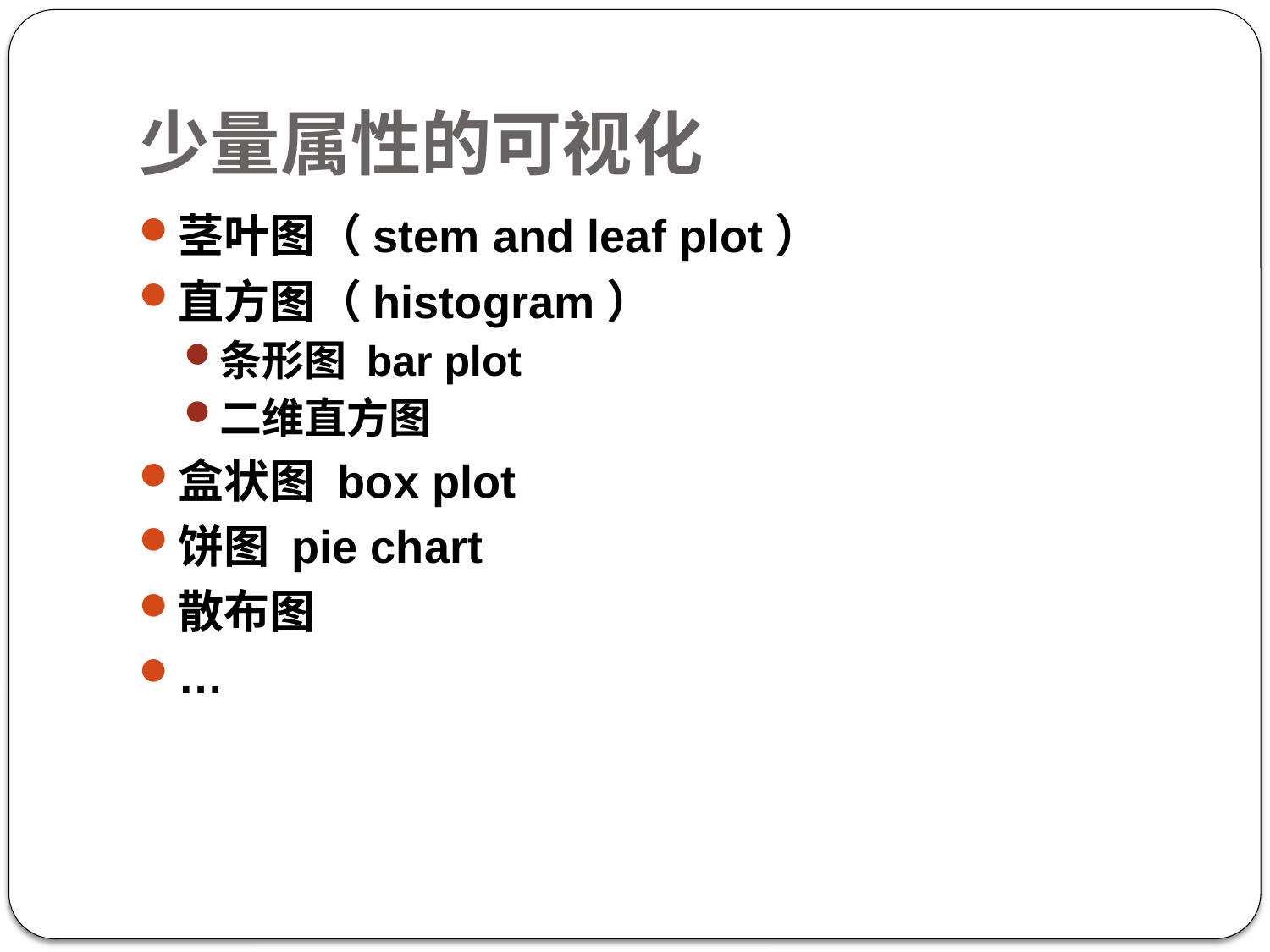

# 少量属性的可视化
茎叶图（stem and leaf plot）
直方图（histogram）
条形图 bar plot
二维直方图
盒状图 box plot
饼图 pie chart
散布图
…